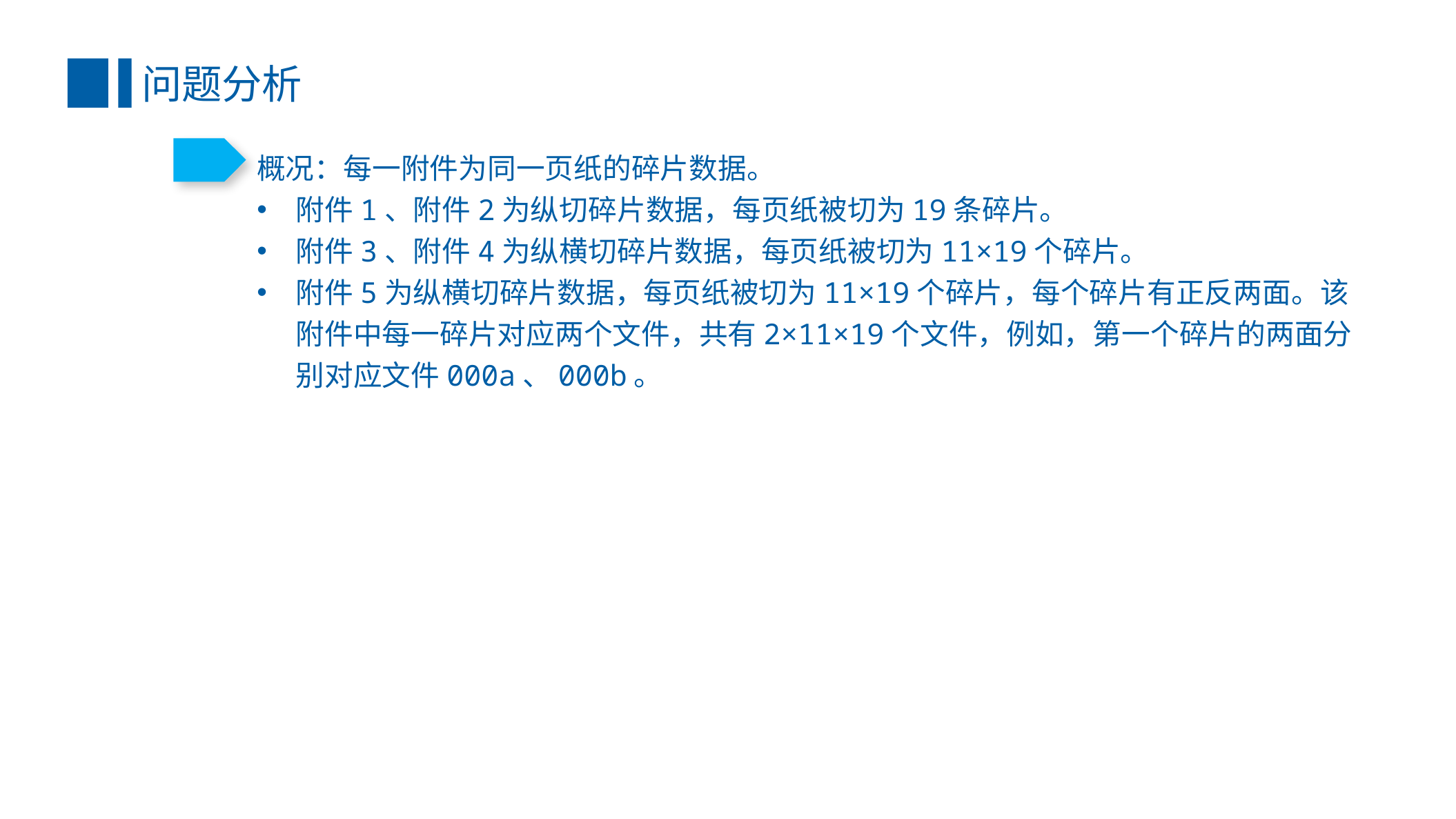

问题分析

概况：每一附件为同一页纸的碎片数据。
附件1、附件2为纵切碎片数据，每页纸被切为19条碎片。
附件3、附件4为纵横切碎片数据，每页纸被切为11×19个碎片。
附件5为纵横切碎片数据，每页纸被切为11×19个碎片，每个碎片有正反两面。该附件中每一碎片对应两个文件，共有2×11×19个文件，例如，第一个碎片的两面分别对应文件000a、000b。